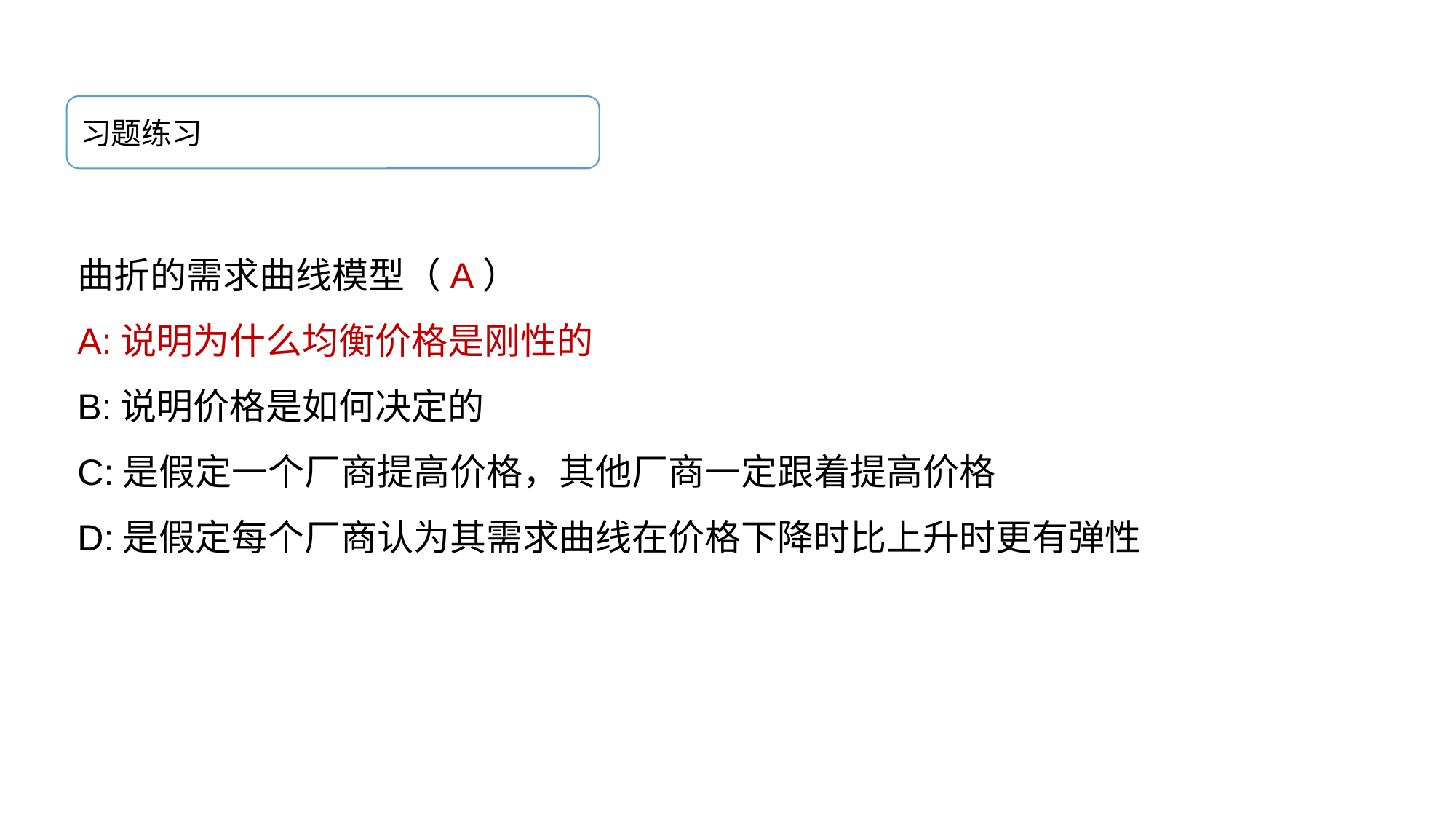

习题练习
曲折的需求曲线模型（A）
A:说明为什么均衡价格是刚性的
B:说明价格是如何决定的
C:是假定一个厂商提高价格，其他厂商一定跟着提高价格
D:是假定每个厂商认为其需求曲线在价格下降时比上升时更有弹性